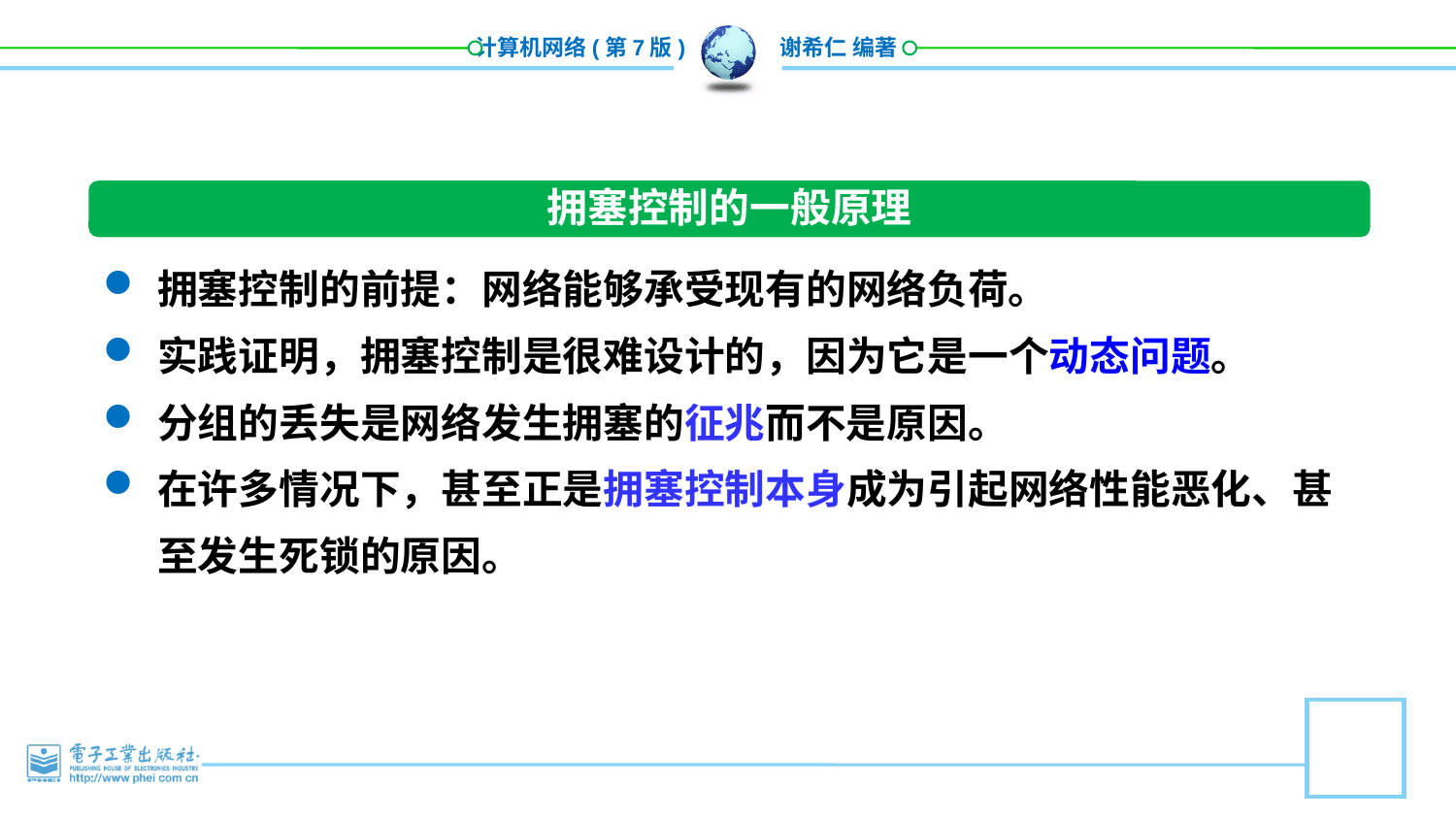

拥塞控制的一般原理

拥塞控制的前提：网络能够承受现有的网络负荷。
实践证明，拥塞控制是很难设计的，因为它是一个动态问题。
分组的丢失是网络发生拥塞的征兆而不是原因。
在许多情况下，甚至正是拥塞控制本身成为引起网络性能恶化、甚至发生死锁的原因。